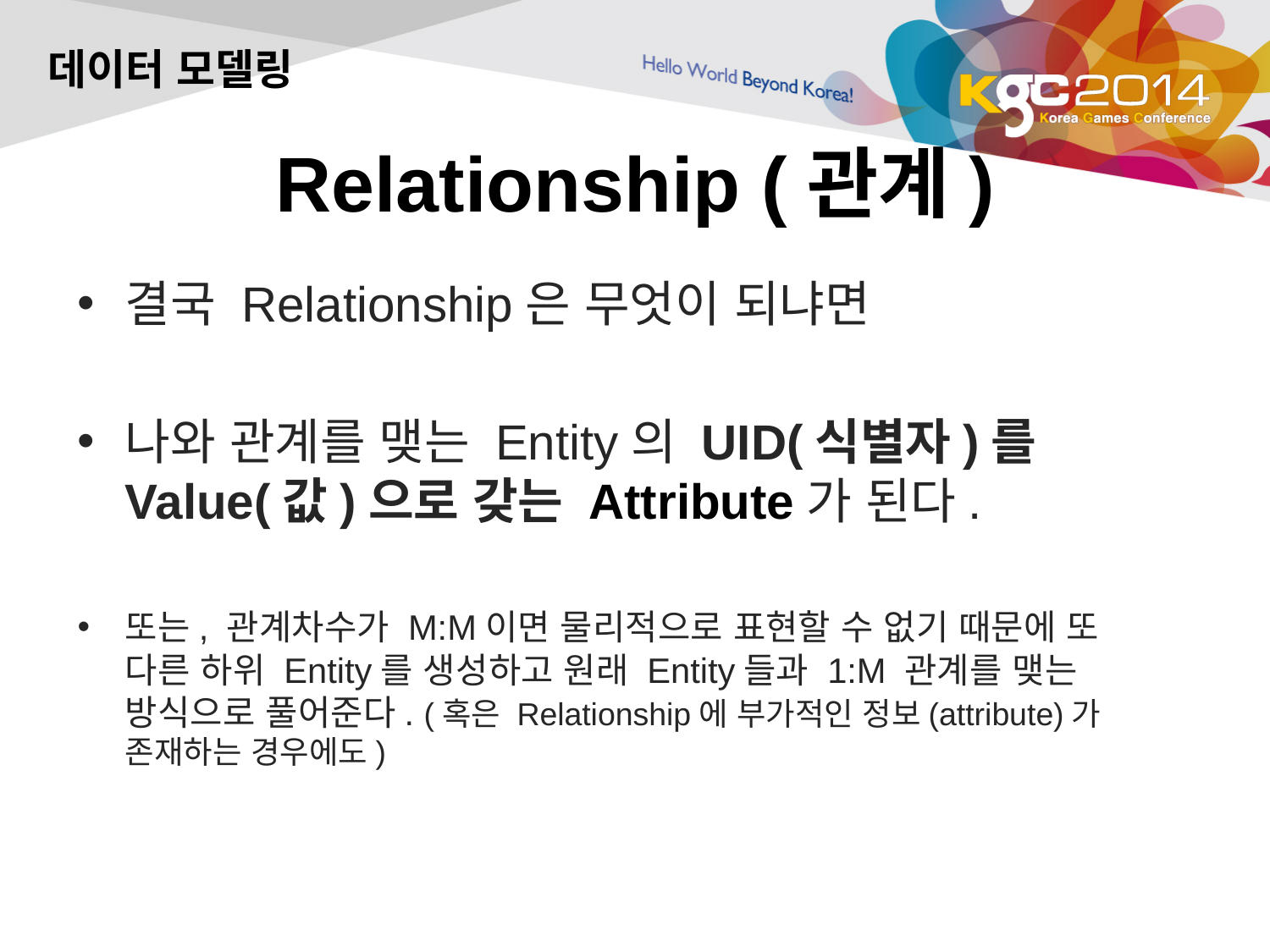

데이터 모델링
# Relationship (관계)
결국 Relationship은 무엇이 되냐면

나와 관계를 맺는 Entity의 UID(식별자)를 Value(값)으로 갖는 Attribute가 된다.

또는, 관계차수가 M:M이면 물리적으로 표현할 수 없기 때문에 또 다른 하위 Entity를 생성하고 원래 Entity들과 1:M 관계를 맺는 방식으로 풀어준다. (혹은 Relationship에 부가적인 정보(attribute)가 존재하는 경우에도)